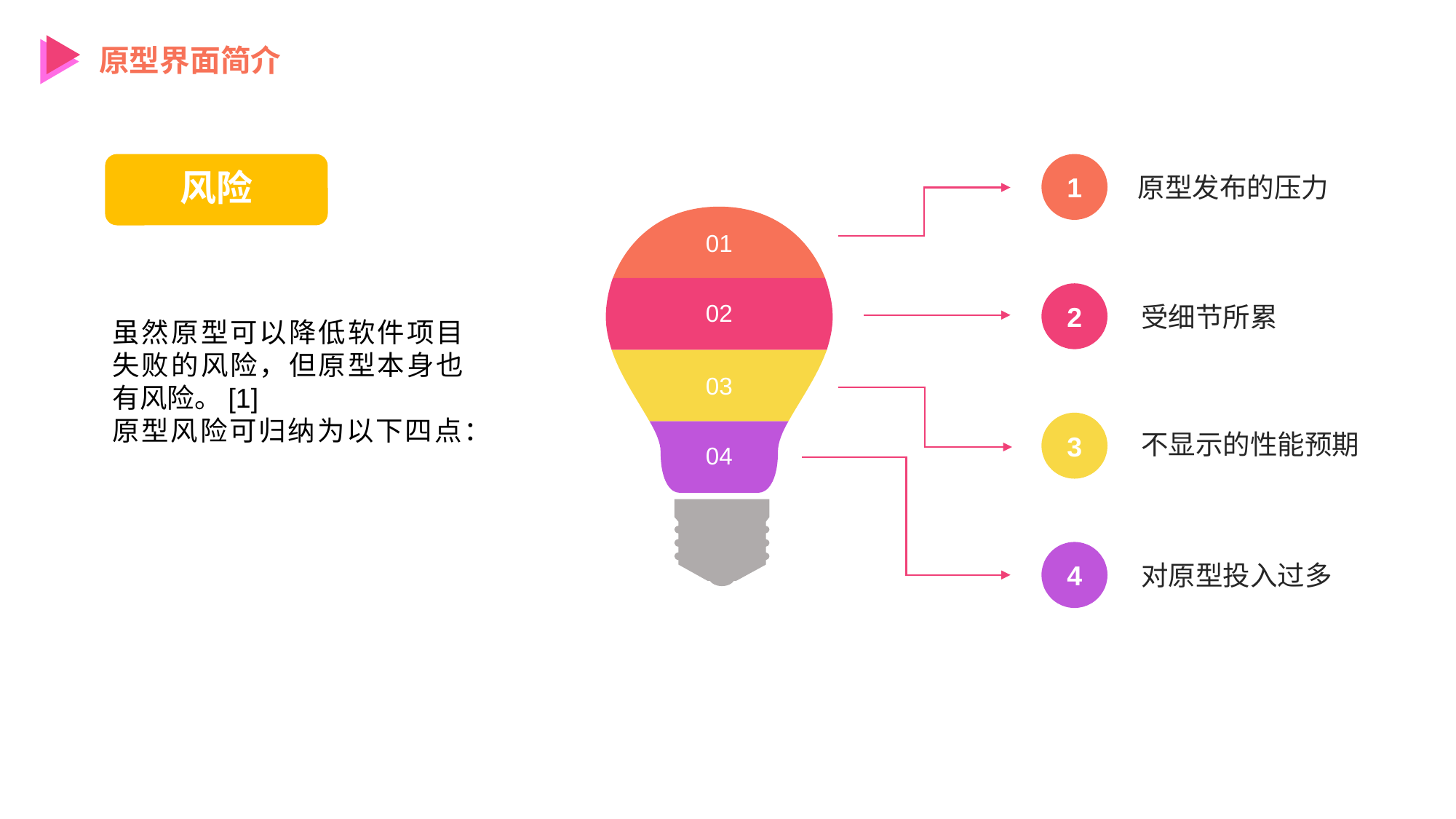

原型界面简介

风险
1
原型发布的压力

01

02
2
受细节所累
虽然原型可以降低软件项目失败的风险，但原型本身也有风险。[1]
原型风险可归纳为以下四点：

03
3

04
不显示的性能预期

4
对原型投入过多